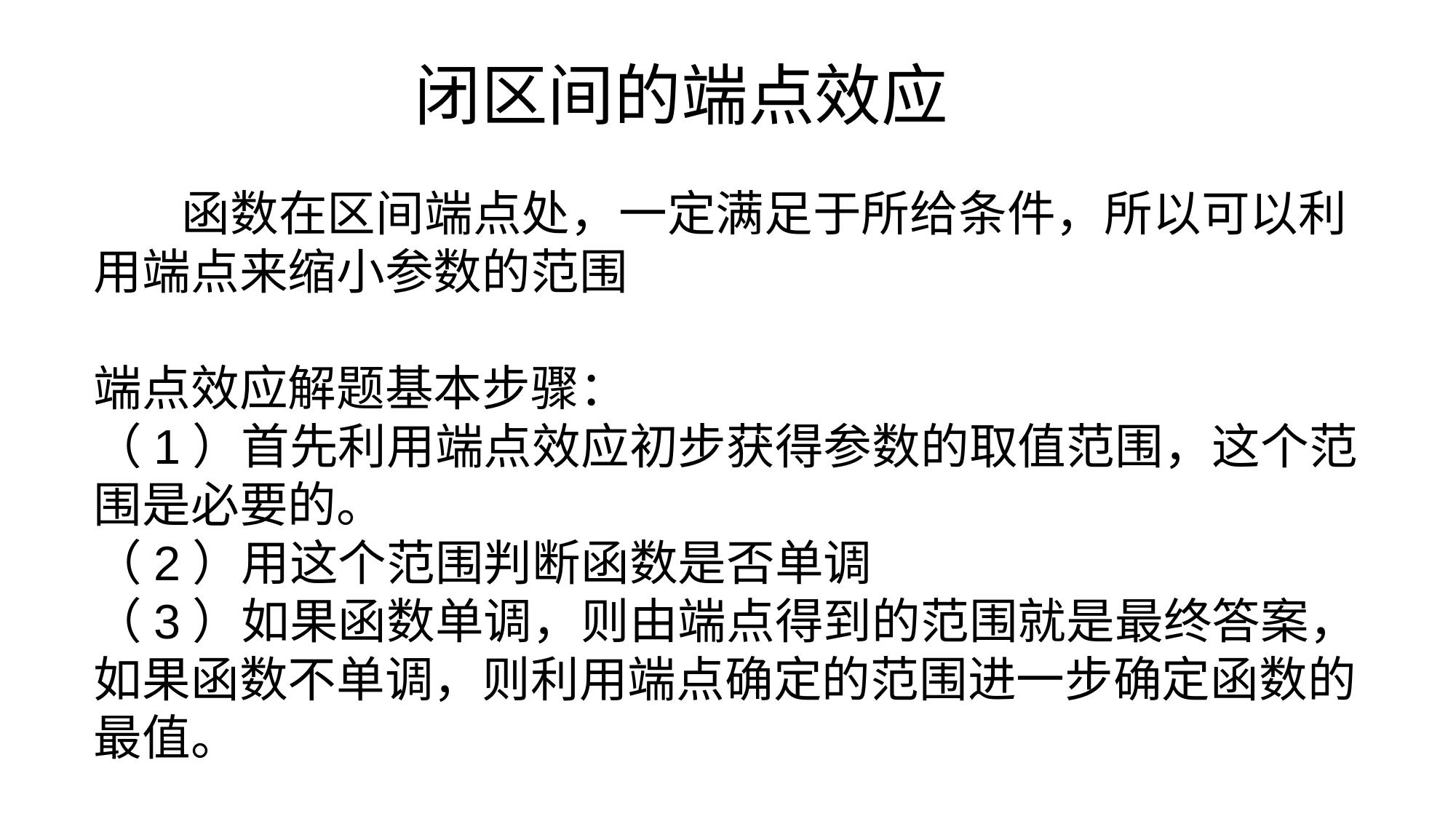

# 闭区间的端点效应
       函数在区间端点处，一定满足于所给条件，所以可以利用端点来缩小参数的范围

端点效应解题基本步骤：
（1）首先利用端点效应初步获得参数的取值范围，这个范围是必要的。
（2）用这个范围判断函数是否单调
（3）如果函数单调，则由端点得到的范围就是最终答案，如果函数不单调，则利用端点确定的范围进一步确定函数的最值。